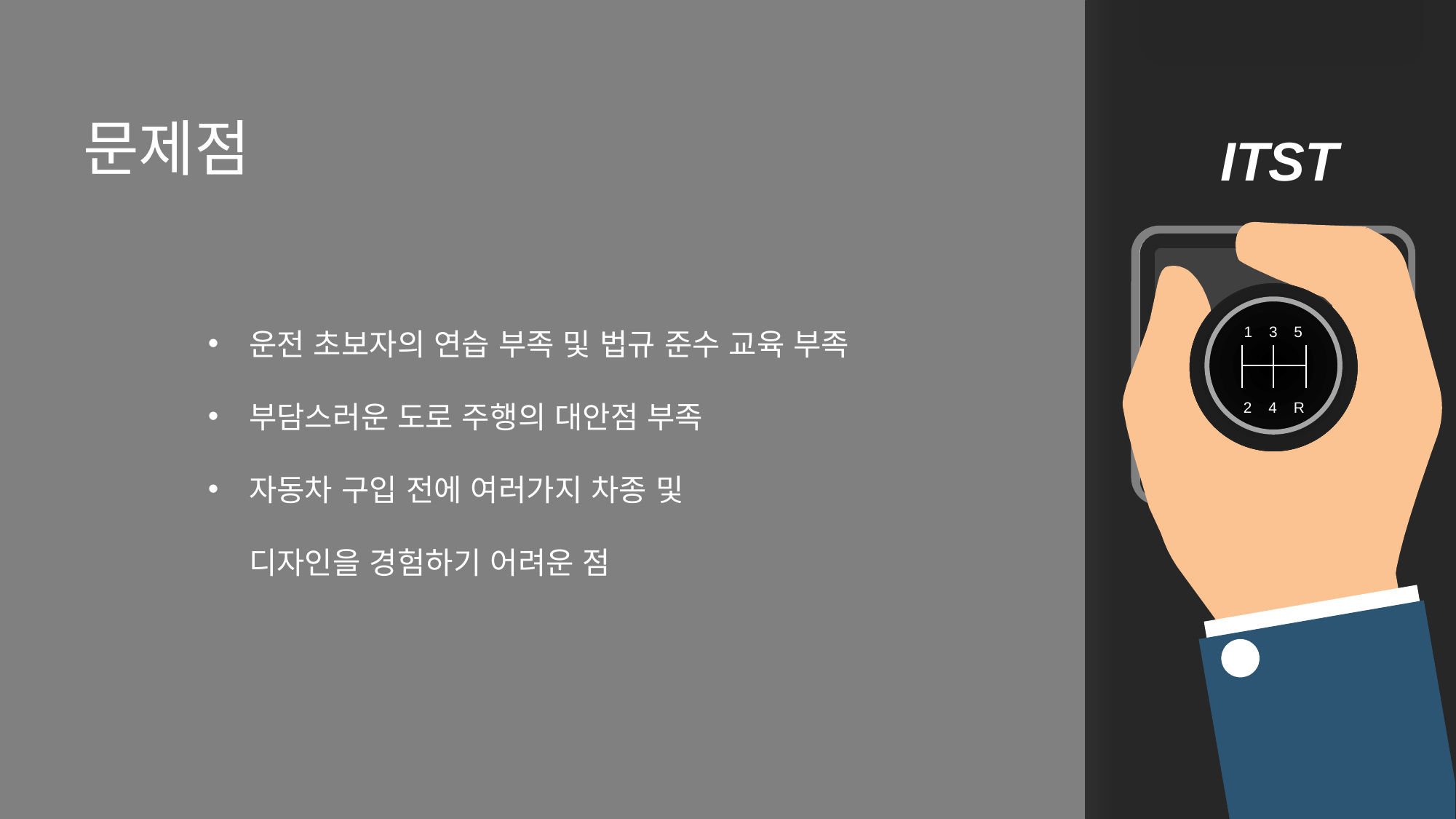

ITST
문제점

1    3    5
2    4    R

운전 초보자의 연습 부족 및 법규 준수 교육 부족
부담스러운 도로 주행의 대안점 부족
자동차 구입 전에 여러가지 차종 및
디자인을 경험하기 어려운 점